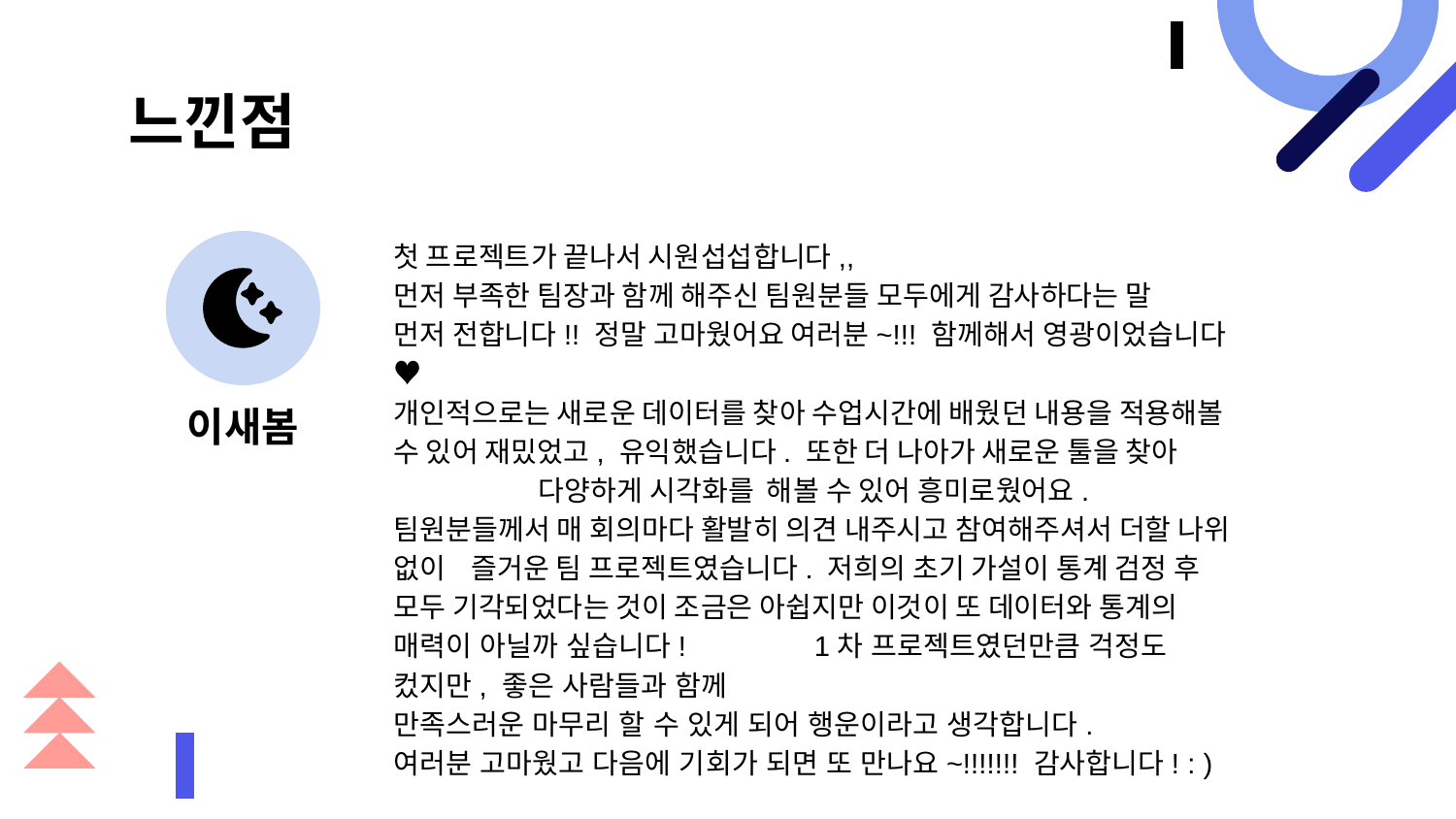

# 느낀점
첫 프로젝트가 끝나서 시원섭섭합니다,,
먼저 부족한 팀장과 함께 해주신 팀원분들 모두에게 감사하다는 말
먼저 전합니다!! 정말 고마웠어요 여러분~!!! 함께해서 영광이었습니다♥
개인적으로는 새로운 데이터를 찾아 수업시간에 배웠던 내용을 적용해볼 수 있어 재밌었고, 유익했습니다. 또한 더 나아가 새로운 툴을 찾아                                 다양하게 시각화를  해볼 수 있어 흥미로웠어요.
팀원분들께서 매 회의마다 활발히 의견 내주시고 참여해주셔서 더할 나위 없이    즐거운 팀 프로젝트였습니다. 저희의 초기 가설이 통계 검정 후 모두 기각되었다는 것이 조금은 아쉽지만 이것이 또 데이터와 통계의 매력이 아닐까 싶습니다!                1차 프로젝트였던만큼 걱정도 컸지만, 좋은 사람들과 함께
만족스러운 마무리 할 수 있게 되어 행운이라고 생각합니다.
여러분 고마웠고 다음에 기회가 되면 또 만나요~!!!!!!! 감사합니다! : )

이새봄